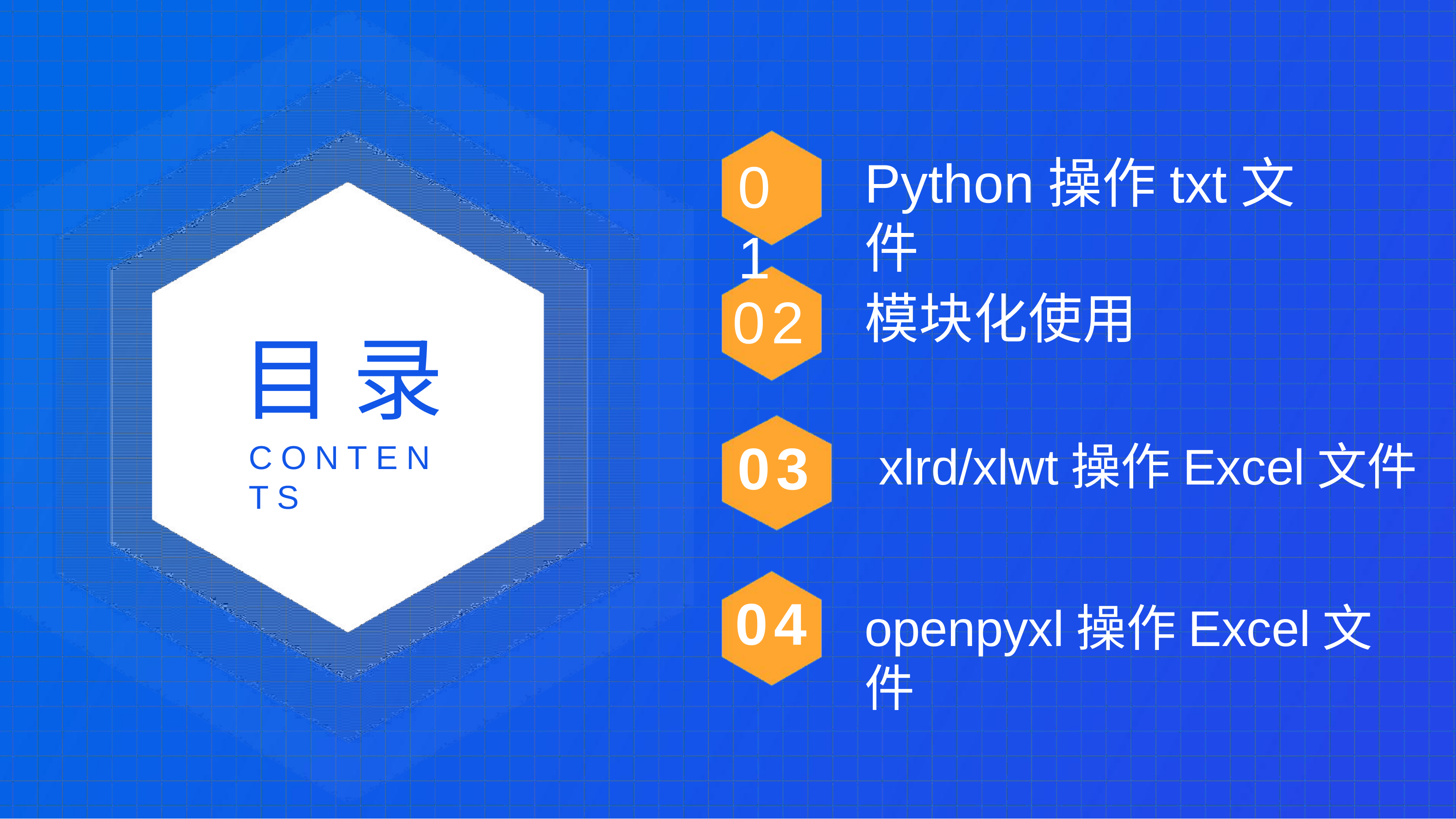

Python操作txt文件
01

模块化使用
02
目 录
CONTENTS

03
xlrd/xlwt操作Excel文件

04
openpyxl操作Excel文件